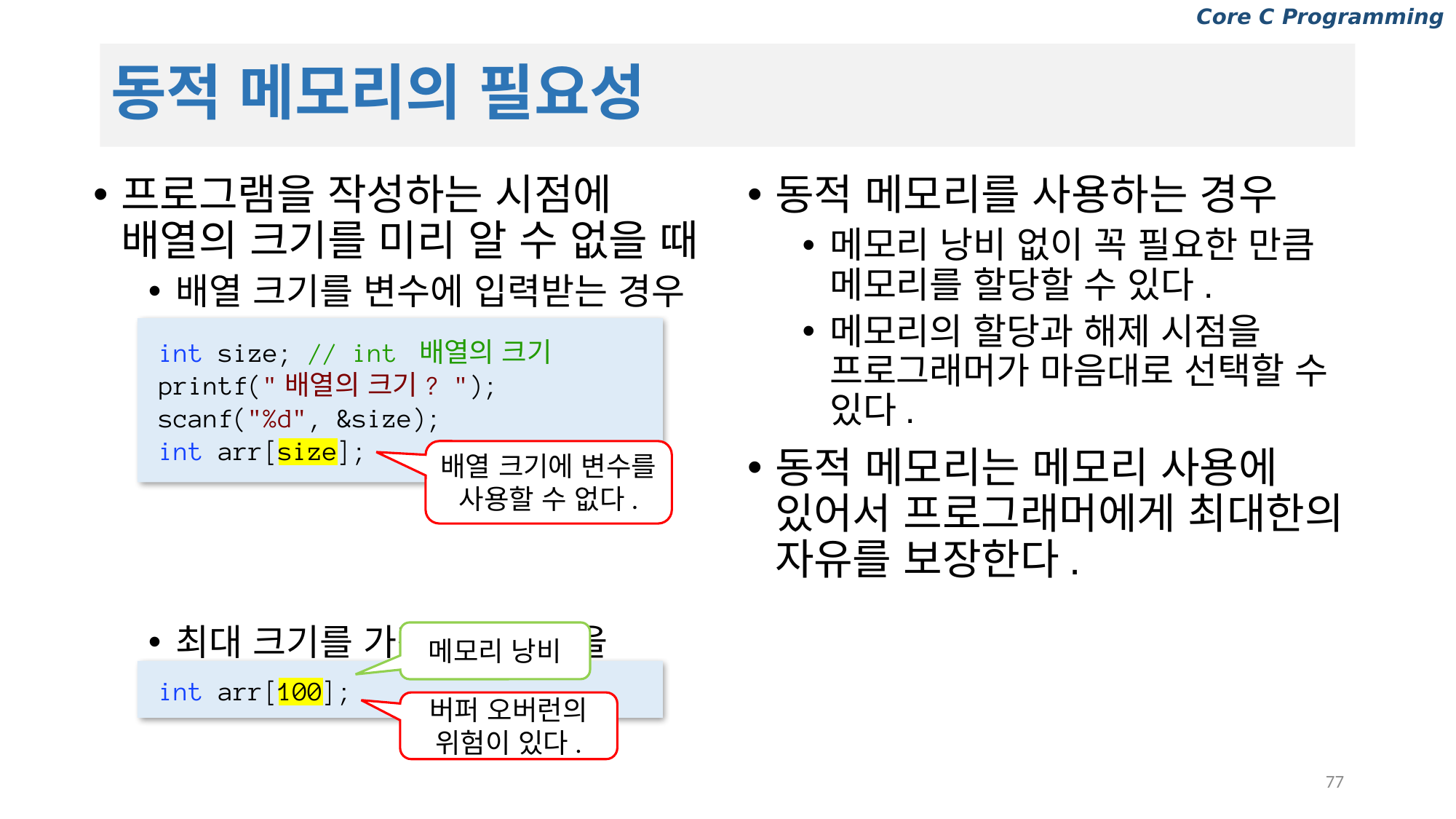

# 동적 메모리의 필요성
프로그램을 작성하는 시점에 배열의 크기를 미리 알 수 없을 때
배열 크기를 변수에 입력받는 경우

최대 크기를 가정해서 배열을 선언하는 경우

동적 메모리를 사용하는 경우
메모리 낭비 없이 꼭 필요한 만큼 메모리를 할당할 수 있다.
메모리의 할당과 해제 시점을 프로그래머가 마음대로 선택할 수 있다.
동적 메모리는 메모리 사용에 있어서 프로그래머에게 최대한의 자유를 보장한다.
int size; // int 배열의 크기
printf("배열의 크기? ");
scanf("%d", &size);
int arr[size];
배열 크기에 변수를 사용할 수 없다.
메모리 낭비
int arr[100];
버퍼 오버런의 위험이 있다.
77